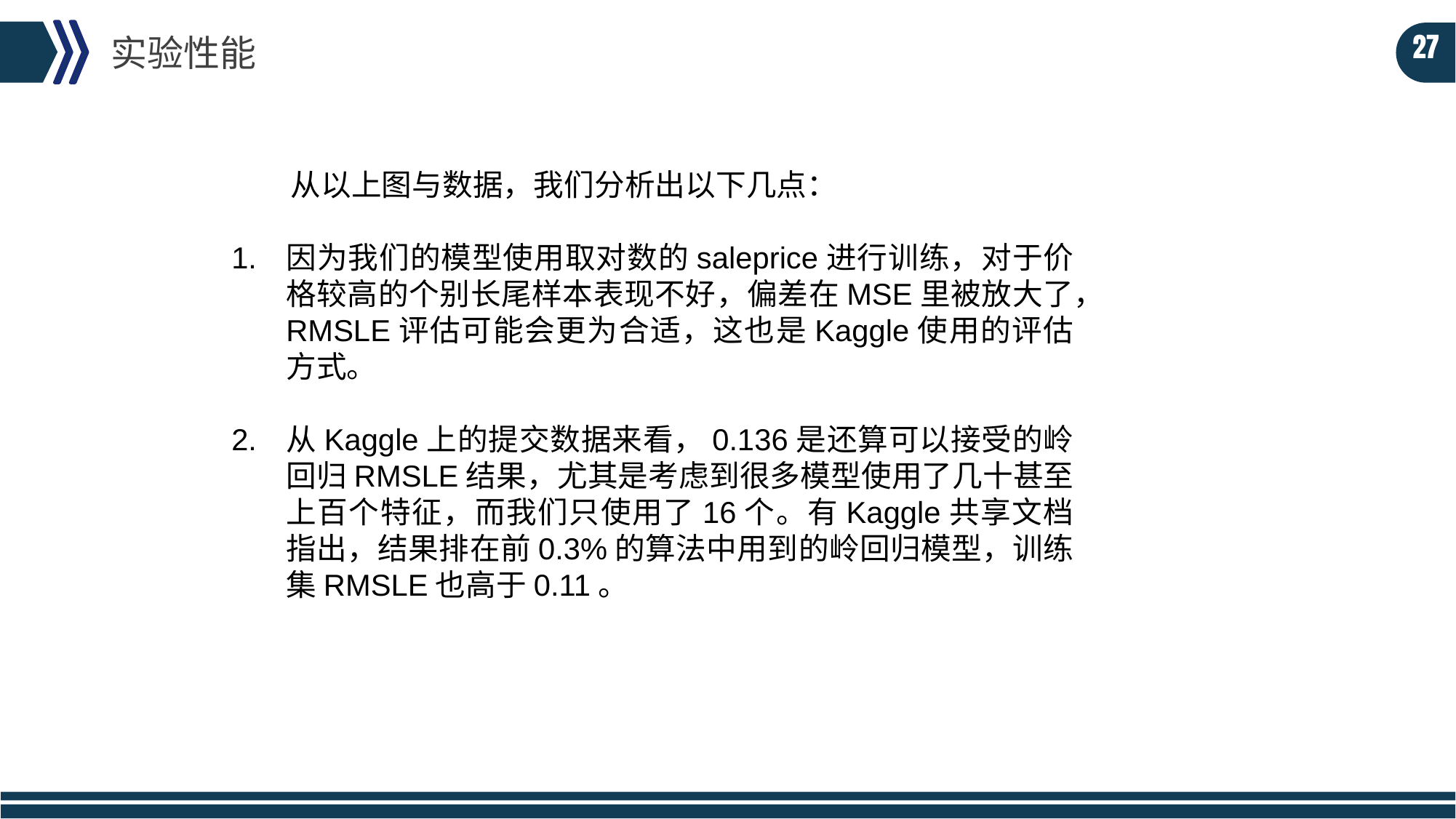

实验性能
27
   从以上图与数据，我们分析出以下几点：

因为我们的模型使用取对数的saleprice进行训练，对于价格较高的个别长尾样本表现不好，偏差在MSE里被放大了，RMSLE评估可能会更为合适，这也是Kaggle使用的评估方式。

从Kaggle上的提交数据来看，0.136是还算可以接受的岭回归RMSLE结果，尤其是考虑到很多模型使用了几十甚至上百个特征，而我们只使用了16个。有Kaggle共享文档指出，结果排在前0.3%的算法中用到的岭回归模型，训练集RMSLE也高于0.11。
延时符